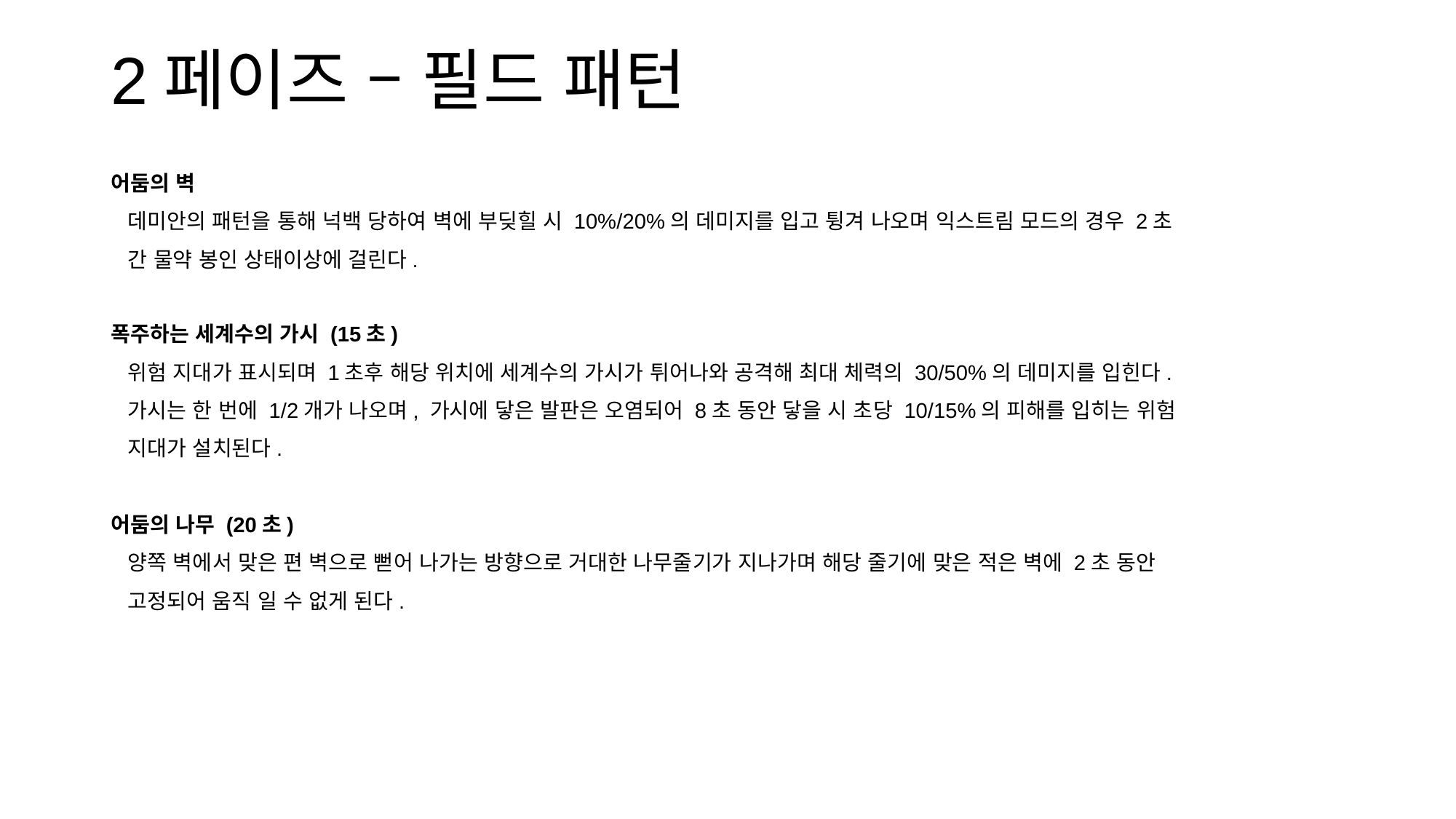

# 2페이즈 – 필드 패턴
어둠의 벽
  데미안의 패턴을 통해 넉백 당하여 벽에 부딪힐 시 10%/20%의 데미지를 입고 튕겨 나오며 익스트림 모드의 경우 2초
  간 물약 봉인 상태이상에 걸린다.

폭주하는 세계수의 가시 (15초)
  위험 지대가 표시되며 1초후 해당 위치에 세계수의 가시가 튀어나와 공격해 최대 체력의 30/50%의 데미지를 입힌다.
  가시는 한 번에 1/2개가 나오며, 가시에 닿은 발판은 오염되어 8초 동안 닿을 시 초당 10/15%의 피해를 입히는 위험
  지대가 설치된다.

어둠의 나무 (20초)
  양쪽 벽에서 맞은 편 벽으로 뻗어 나가는 방향으로 거대한 나무줄기가 지나가며 해당 줄기에 맞은 적은 벽에 2초 동안
  고정되어 움직 일 수 없게 된다.